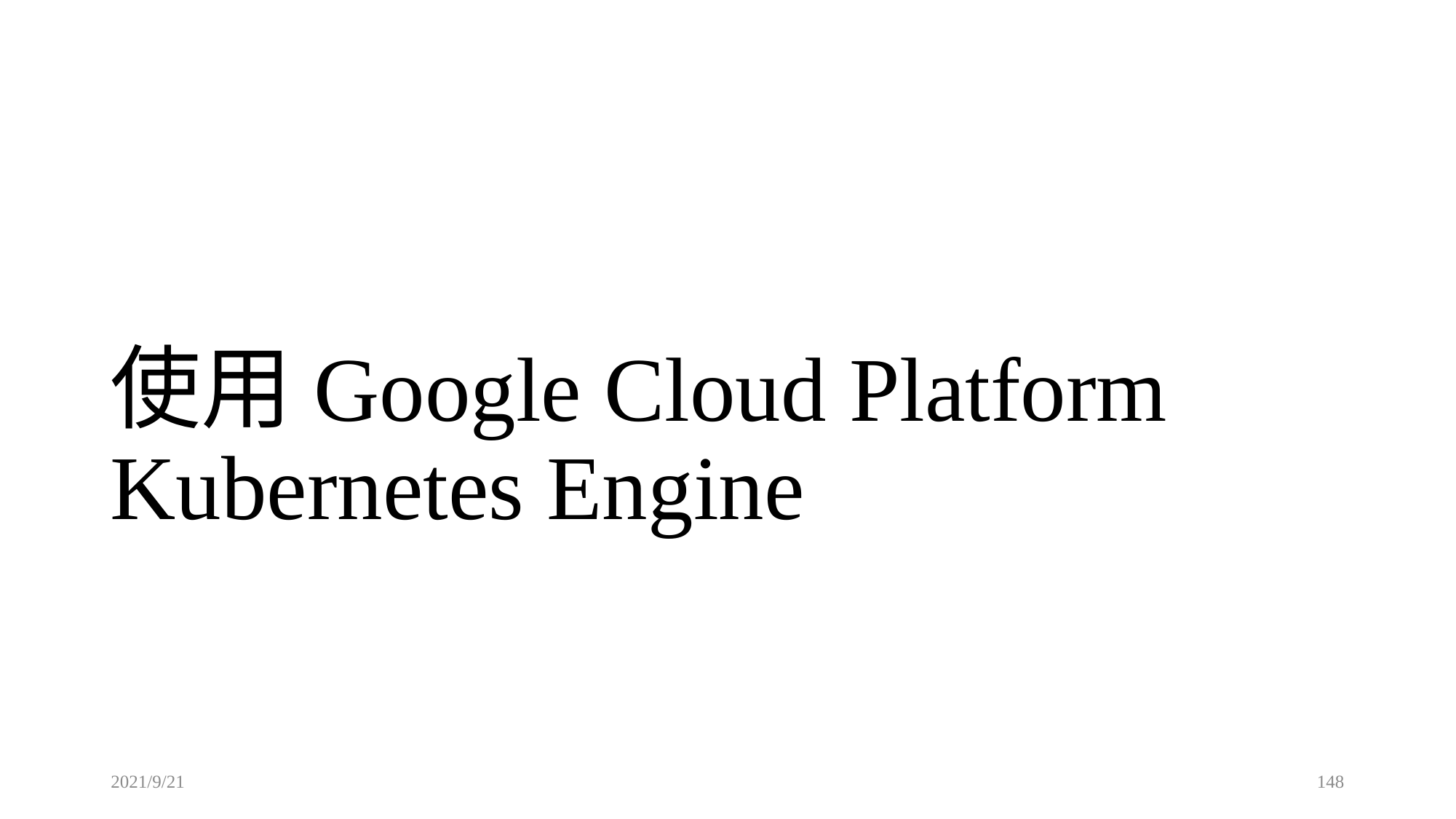

# 使用Google Cloud Platform Kubernetes Engine

2021/9/21
148